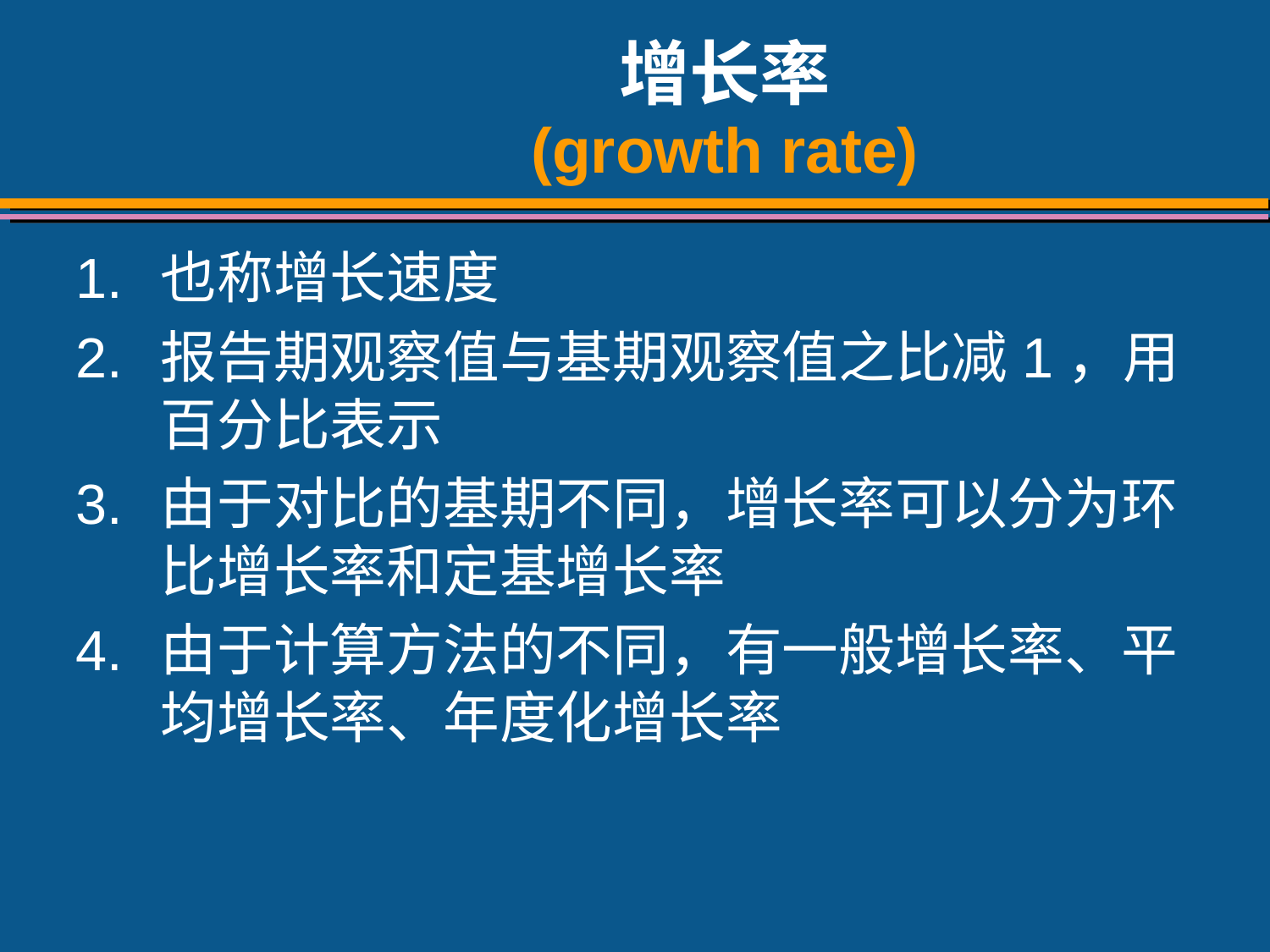

# 增长率 (growth rate)
也称增长速度
报告期观察值与基期观察值之比减1，用百分比表示
由于对比的基期不同，增长率可以分为环比增长率和定基增长率
由于计算方法的不同，有一般增长率、平均增长率、年度化增长率